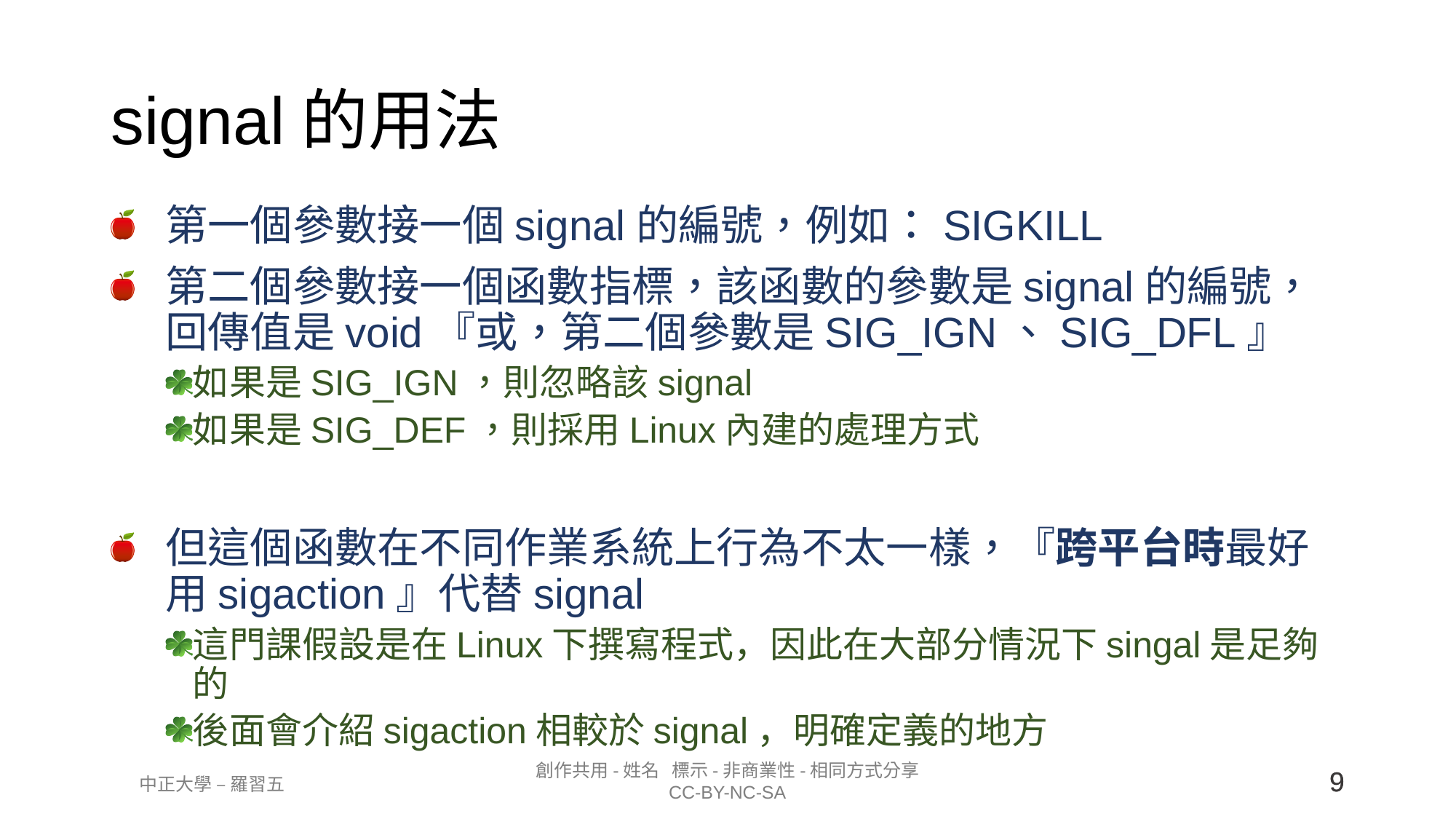

# signal的用法
第一個參數接一個signal的編號，例如：SIGKILL
第二個參數接一個函數指標，該函數的參數是signal的編號，回傳值是void『或，第二個參數是SIG_IGN、SIG_DFL』
如果是SIG_IGN，則忽略該signal
如果是SIG_DEF，則採用Linux內建的處理方式

但這個函數在不同作業系統上行為不太一樣，『跨平台時最好用sigaction』代替signal
這門課假設是在Linux下撰寫程式，因此在大部分情況下singal是足夠的
後面會介紹sigaction相較於signal，明確定義的地方